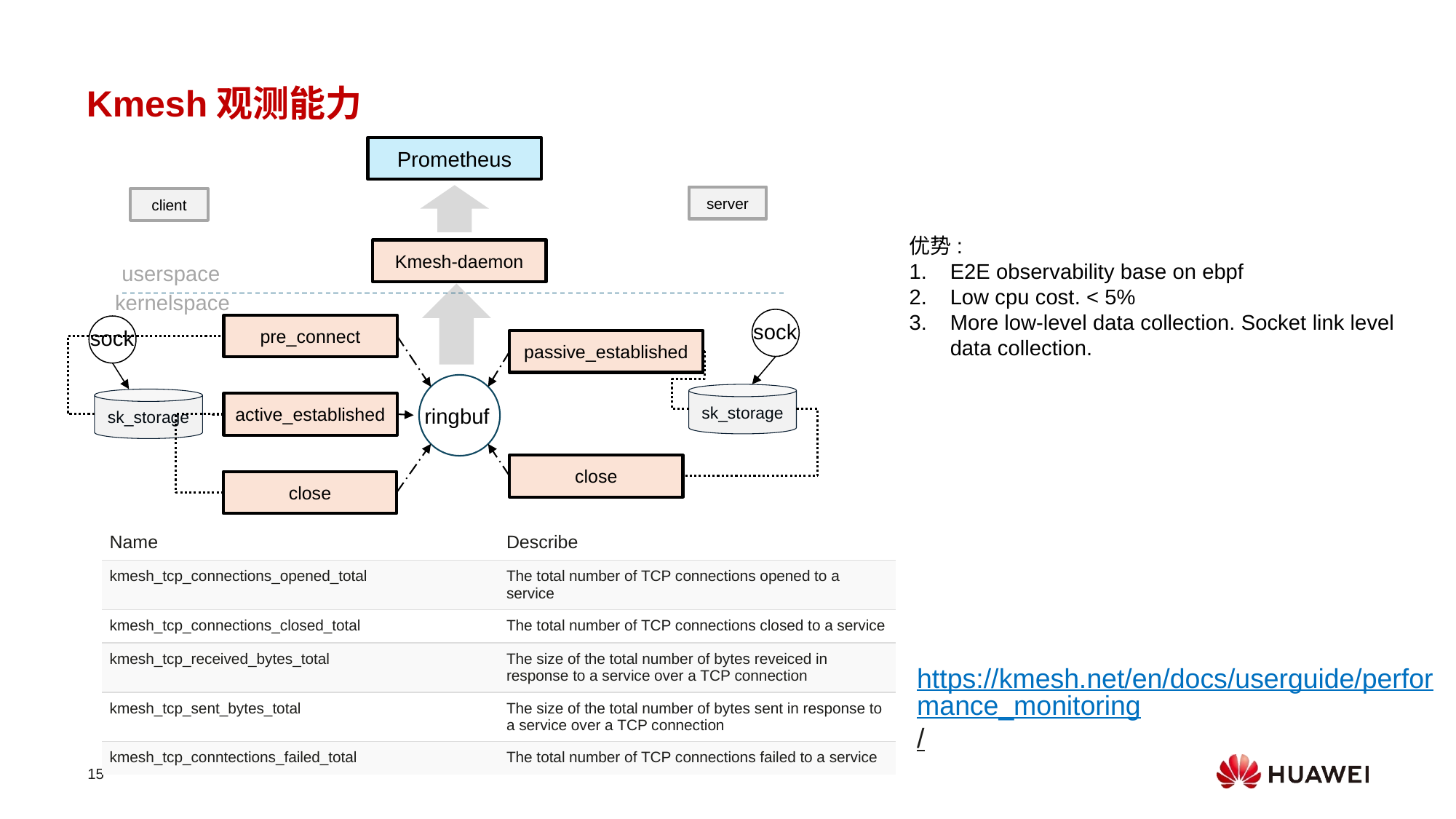

Kmesh观测能力
Prometheus

server
client
优势:
E2E observability base on ebpf
Low cpu cost. < 5%
More low-level data collection. Socket link level data collection.
Kmesh-daemon
userspace

kernelspace

sock
pre_connect

sock
passive_established

sk_storage
sk_storage
active_established
ringbuf
close
close
| Name | Describe |
| --- | --- |
| kmesh\_tcp\_connections\_opened\_total | The total number of TCP connections opened to a service |
| kmesh\_tcp\_connections\_closed\_total | The total number of TCP connections closed to a service |
| kmesh\_tcp\_received\_bytes\_total | The size of the total number of bytes reveiced in response to a service over a TCP connection |
| kmesh\_tcp\_sent\_bytes\_total | The size of the total number of bytes sent in response to a service over a TCP connection |
| kmesh\_tcp\_conntections\_failed\_total | The total number of TCP connections failed to a service |
https://kmesh.net/en/docs/userguide/performance_monitoring/